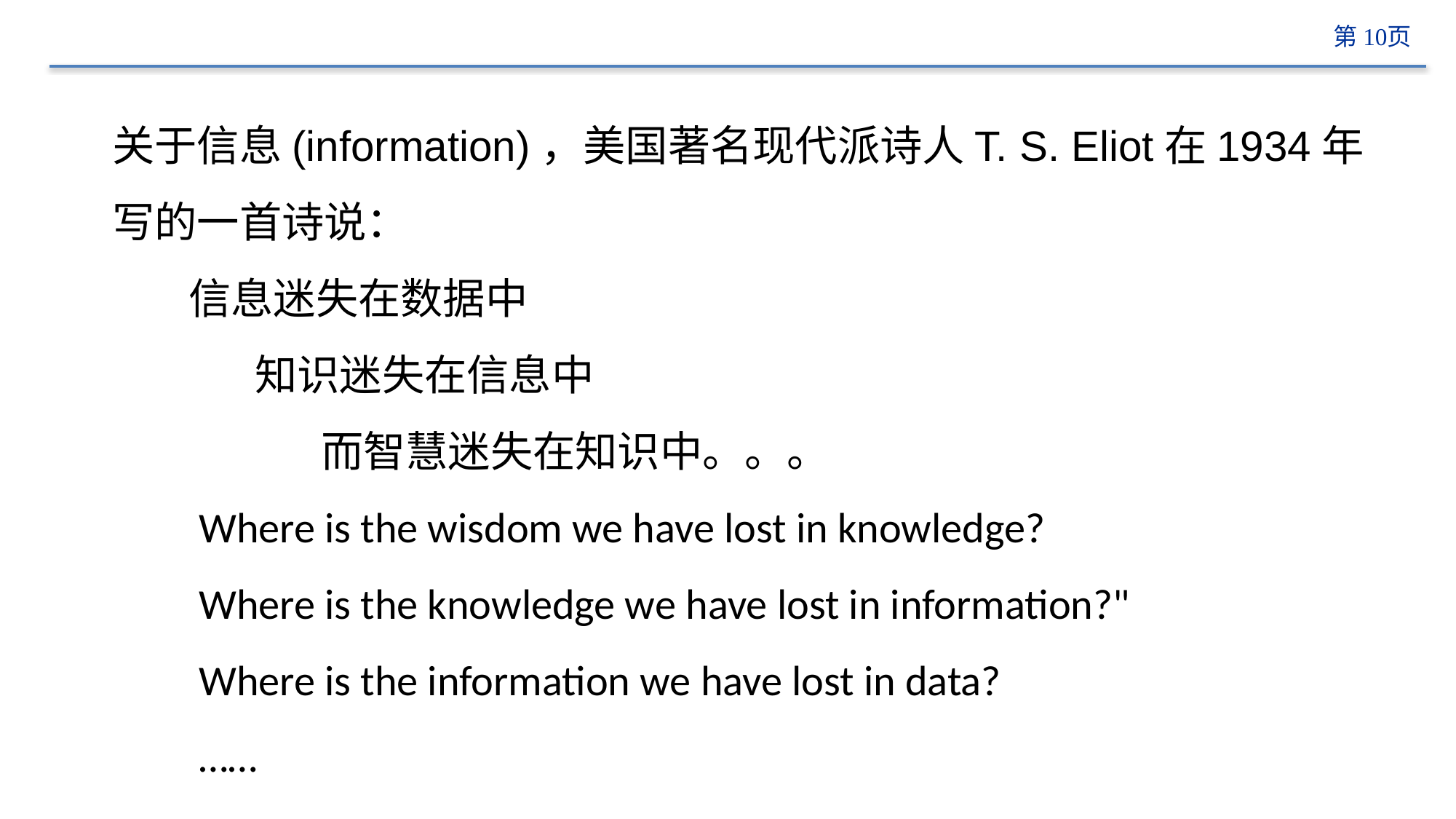

#

关于信息(information)，美国著名现代派诗人T. S. Eliot在1934年写的一首诗说：
       信息迷失在数据中
              知识迷失在信息中
                     而智慧迷失在知识中。。。
         Where is the wisdom we have lost in knowledge?
         Where is the knowledge we have lost in information?"
         Where is the information we have lost in data?
         ……